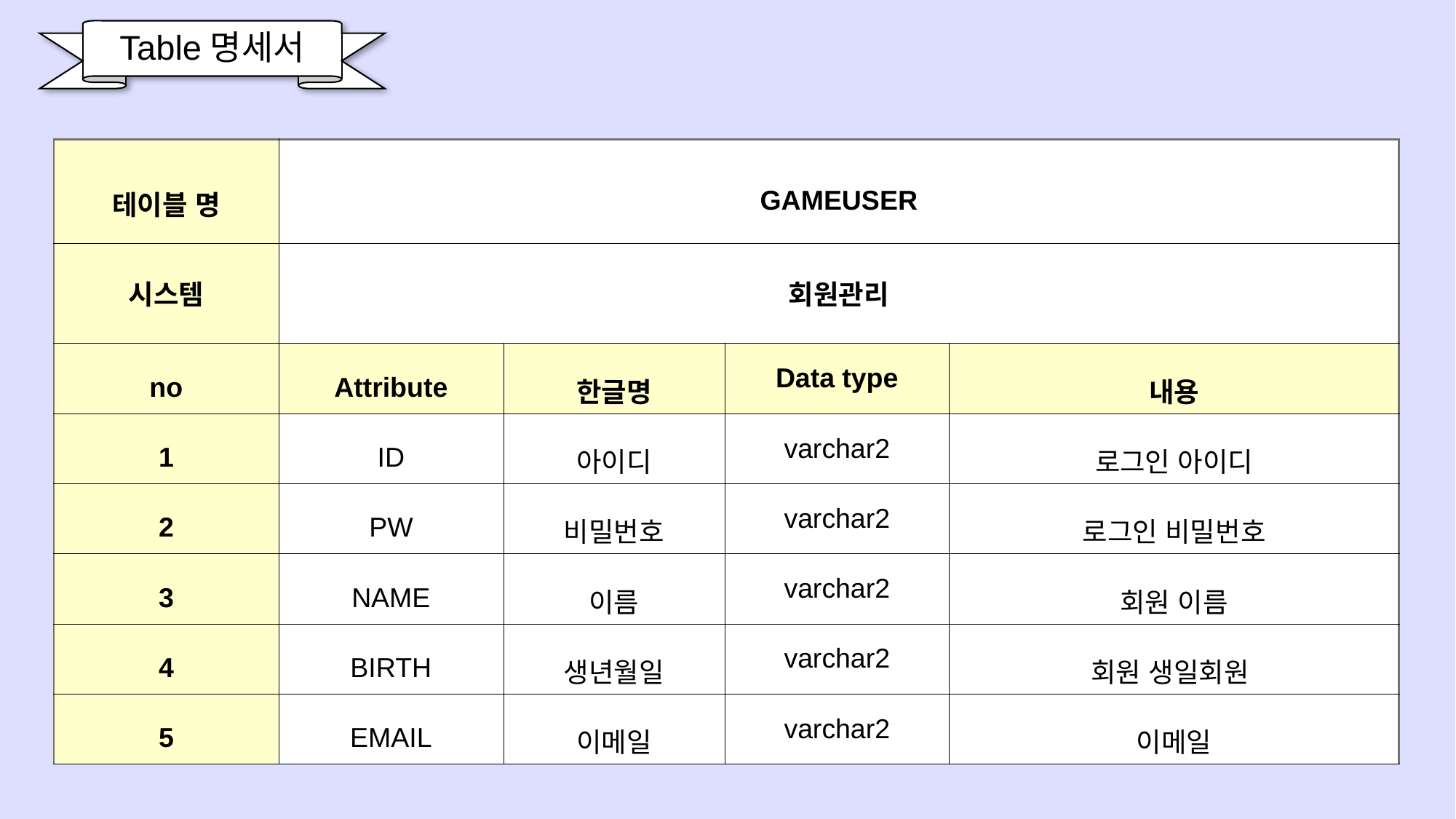

Table명세서

| 테이블 명 | GAMEUSER |  |  |  |
| --- | --- | --- | --- | --- |
| 시스템 | 회원관리 |  |  |  |
| no | Attribute | 한글명 | Data type | 내용 |
| 1 | ID | 아이디 | varchar2 | 로그인 아이디 |
| 2 | PW | 비밀번호 | varchar2 | 로그인 비밀번호 |
| 3 | NAME | 이름 | varchar2 | 회원 이름 |
| 4 | BIRTH | 생년월일 | varchar2 | 회원 생일회원 |
| 5 | EMAIL | 이메일 | varchar2 | 이메일 |